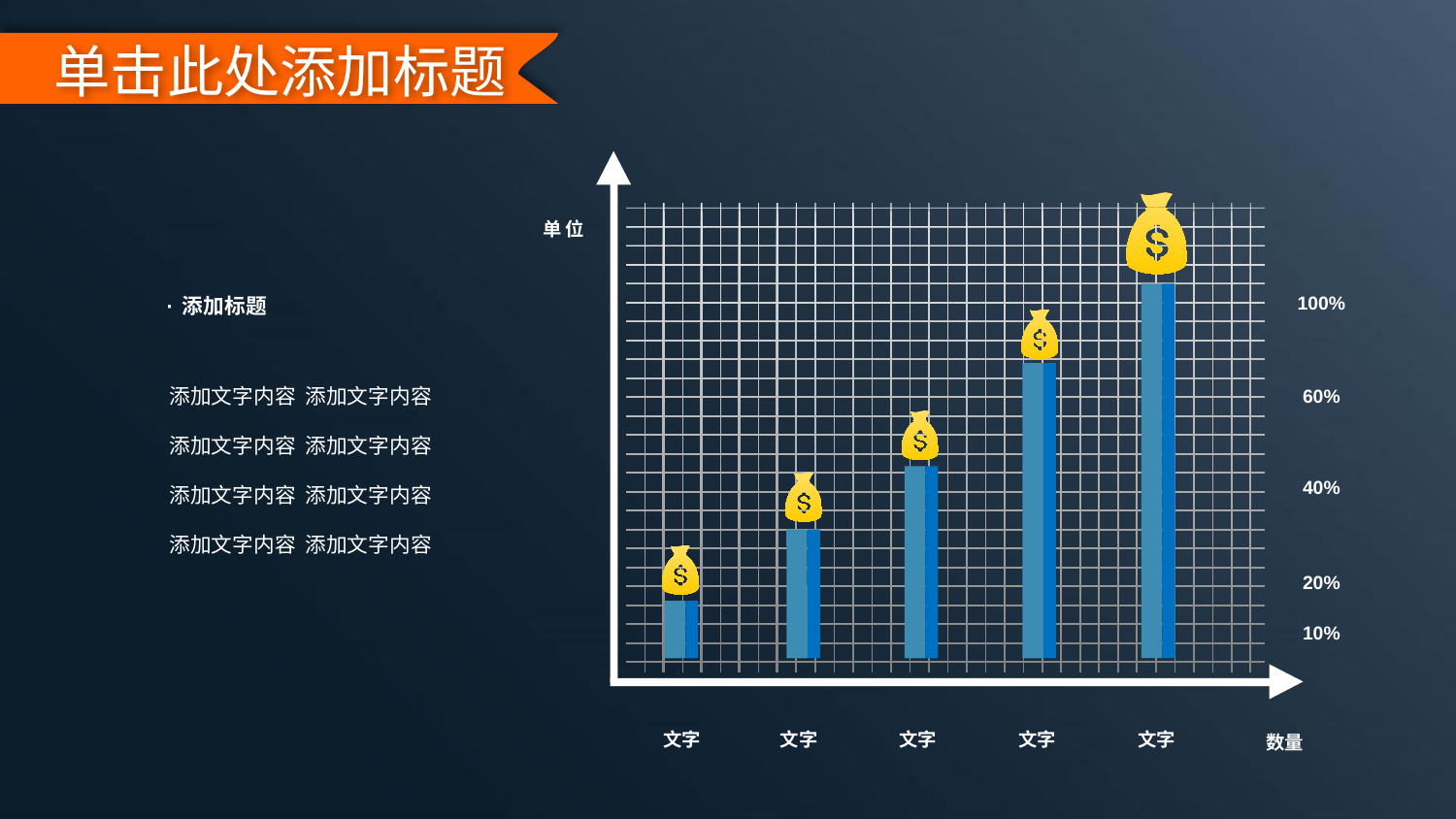

单击此处添加标题

单 位

·添加标题
100%

添加文字内容  添加文字内容
添加文字内容  添加文字内容
添加文字内容  添加文字内容
添加文字内容  添加文字内容

60%

40%

20%

10%

文字

文字

文字
文字

文字

数量